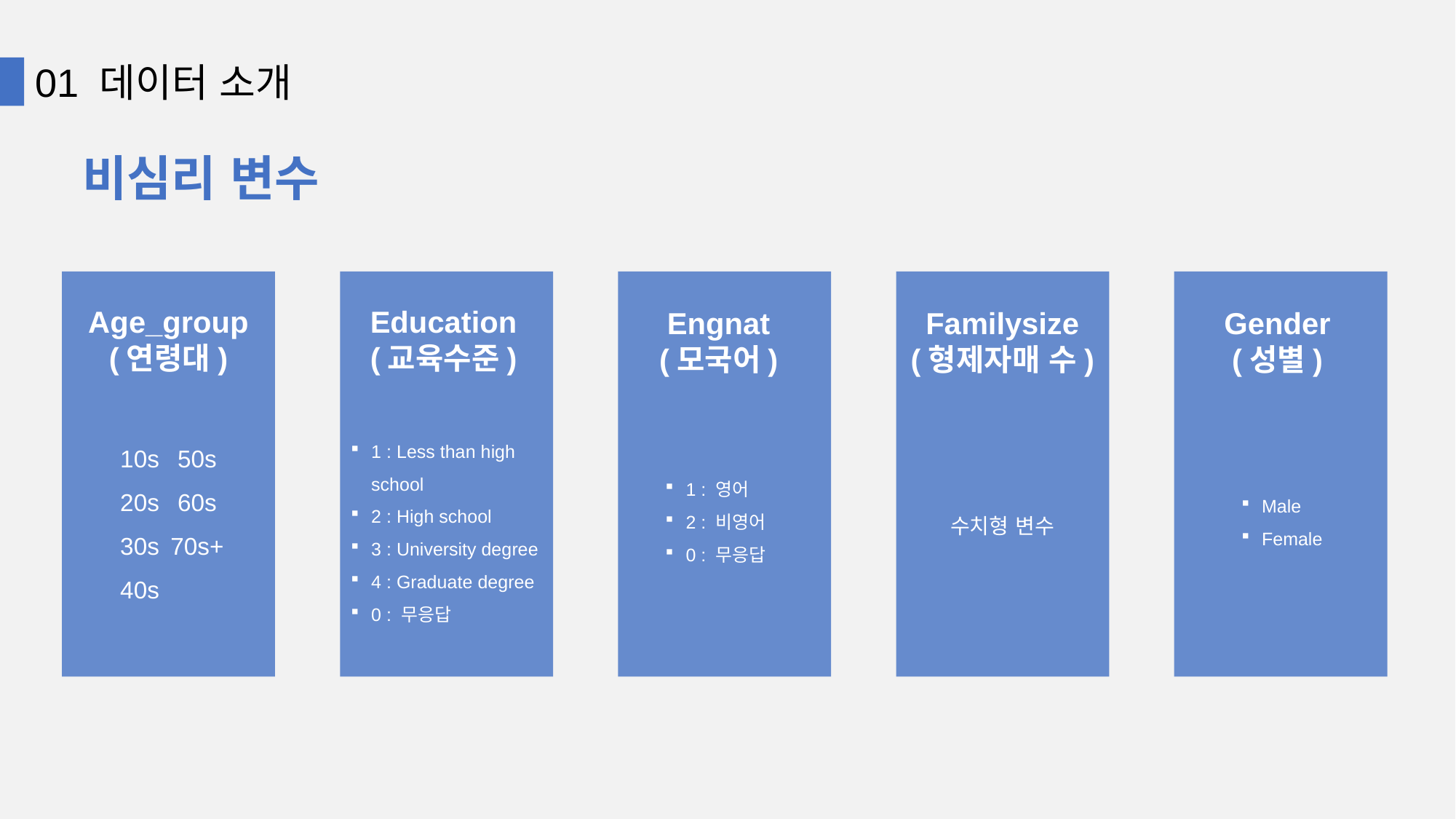

01 데이터 소개

비심리 변수

Age_group
(연령대)
10s
20s
30s
40s
50s
60s
70s+
Education
(교육수준)
1 : Less than high school
2 : High school
3 : University degree
4 : Graduate degree
0 : 무응답
Engnat
(모국어)
Familysize
(형제자매 수)
Gender
(성별)
1 : 영어
2 : 비영어
0 : 무응답
Male
Female
수치형 변수